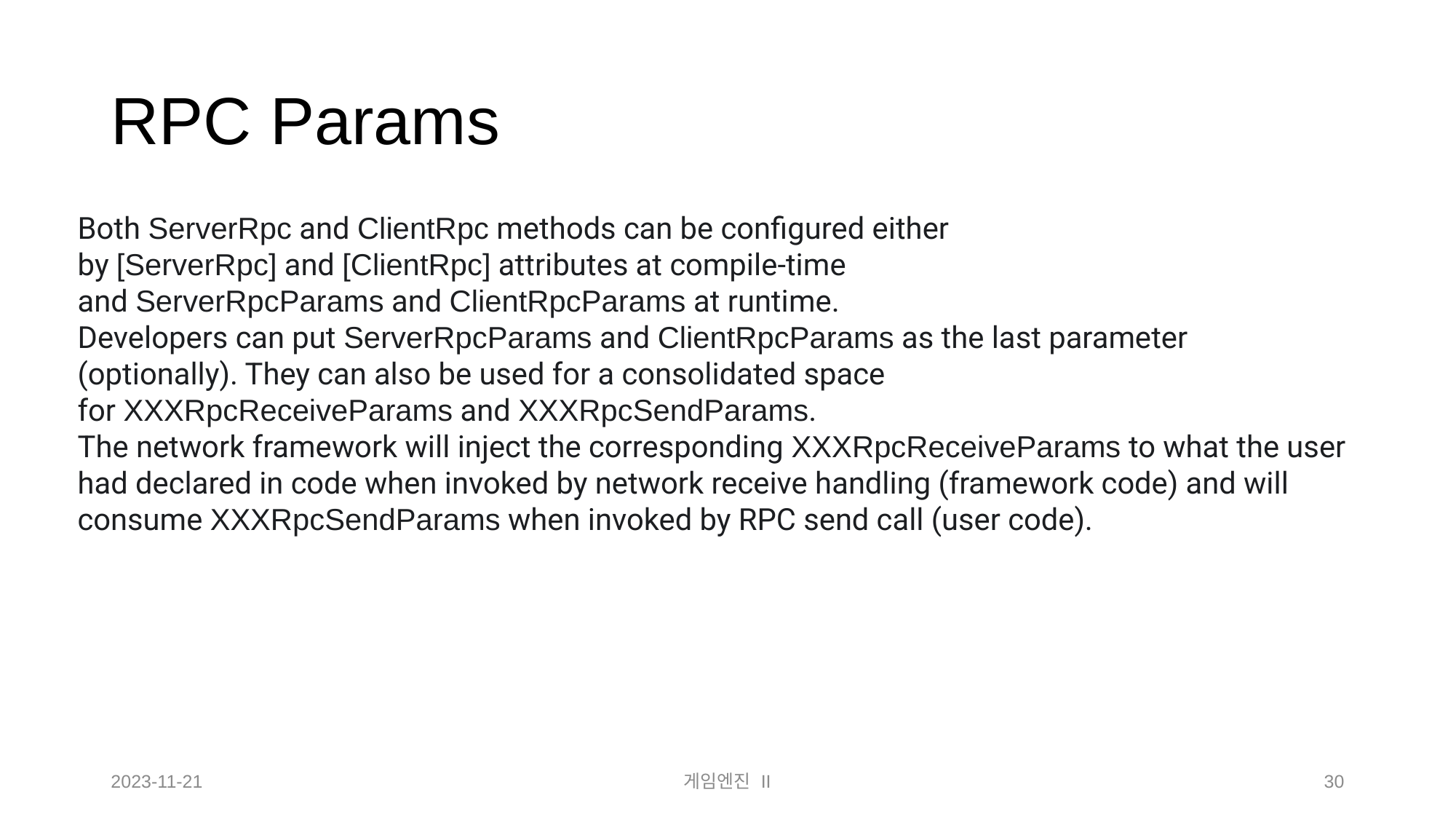

# RPC Params
Both ServerRpc and ClientRpc methods can be configured either by [ServerRpc] and [ClientRpc] attributes at compile-time and ServerRpcParams and ClientRpcParams at runtime.
Developers can put ServerRpcParams and ClientRpcParams as the last parameter (optionally). They can also be used for a consolidated space for XXXRpcReceiveParams and XXXRpcSendParams.
The network framework will inject the corresponding XXXRpcReceiveParams to what the user had declared in code when invoked by network receive handling (framework code) and will consume XXXRpcSendParams when invoked by RPC send call (user code).
2023-11-21
게임엔진 II
30